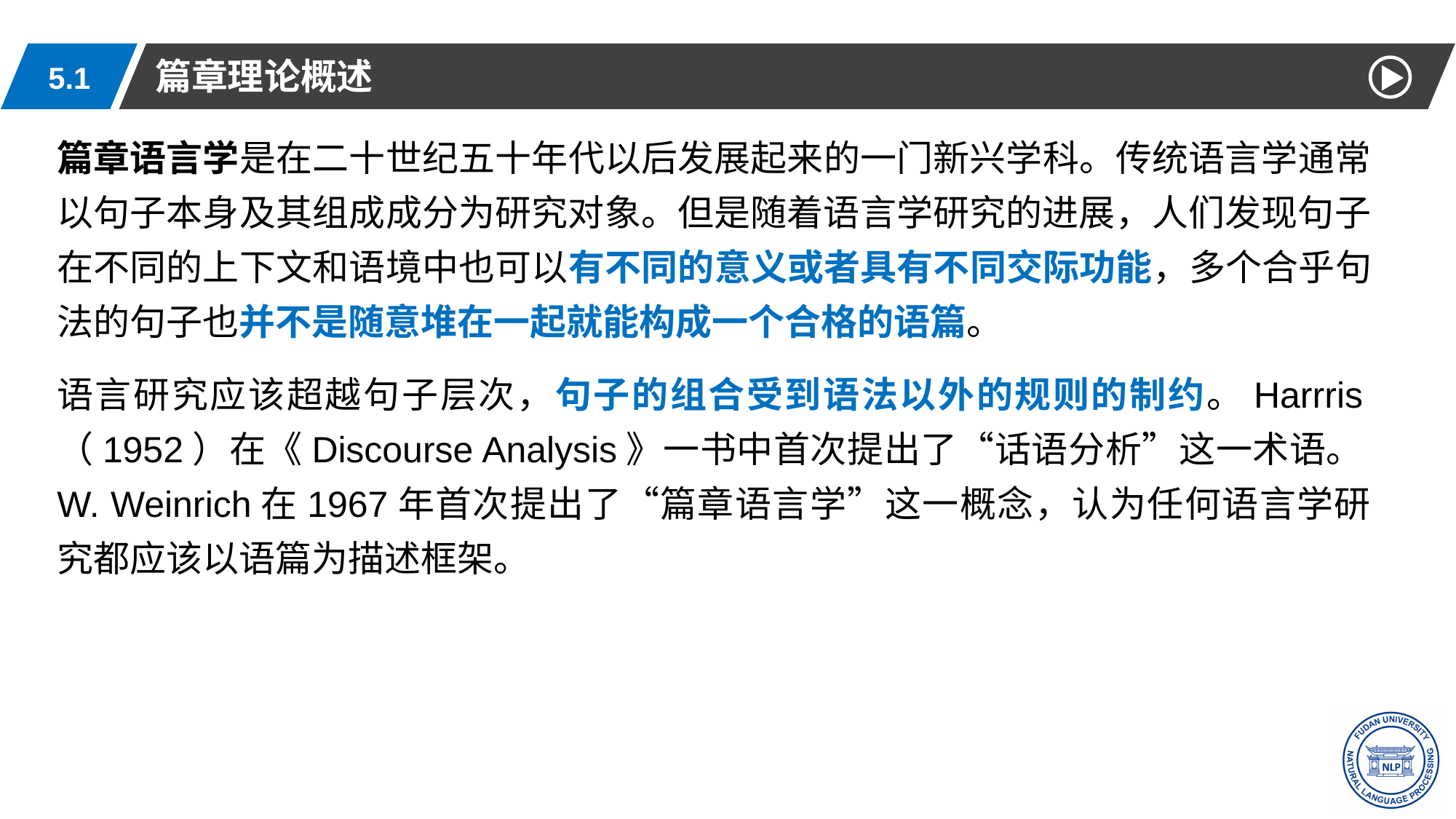

篇章理论概述
5.1

篇章语言学是在二十世纪五十年代以后发展起来的一门新兴学科。传统语言学通常以句子本身及其组成成分为研究对象。但是随着语言学研究的进展，人们发现句子在不同的上下文和语境中也可以有不同的意义或者具有不同交际功能，多个合乎句法的句子也并不是随意堆在一起就能构成一个合格的语篇。
语言研究应该超越句子层次，句子的组合受到语法以外的规则的制约。Harrris（1952）在《Discourse Analysis》一书中首次提出了“话语分析”这一术语。W. Weinrich在1967年首次提出了“篇章语言学”这一概念，认为任何语言学研究都应该以语篇为描述框架。
5